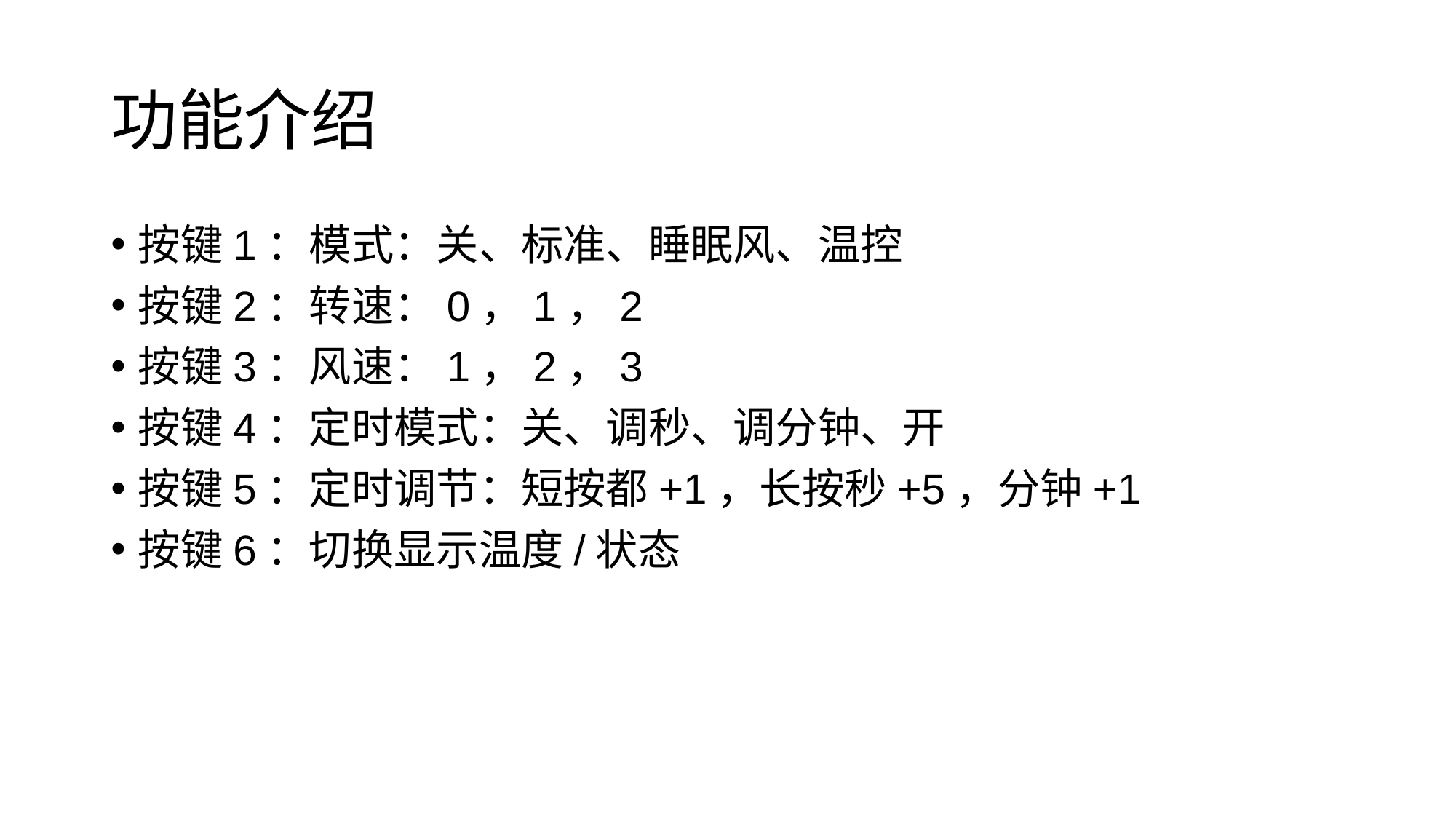

# 功能介绍
按键1：模式：关、标准、睡眠风、温控
按键2：转速：0，1，2
按键3：风速：1，2，3
按键4：定时模式：关、调秒、调分钟、开
按键5：定时调节：短按都+1，长按秒+5，分钟+1
按键6：切换显示温度/状态